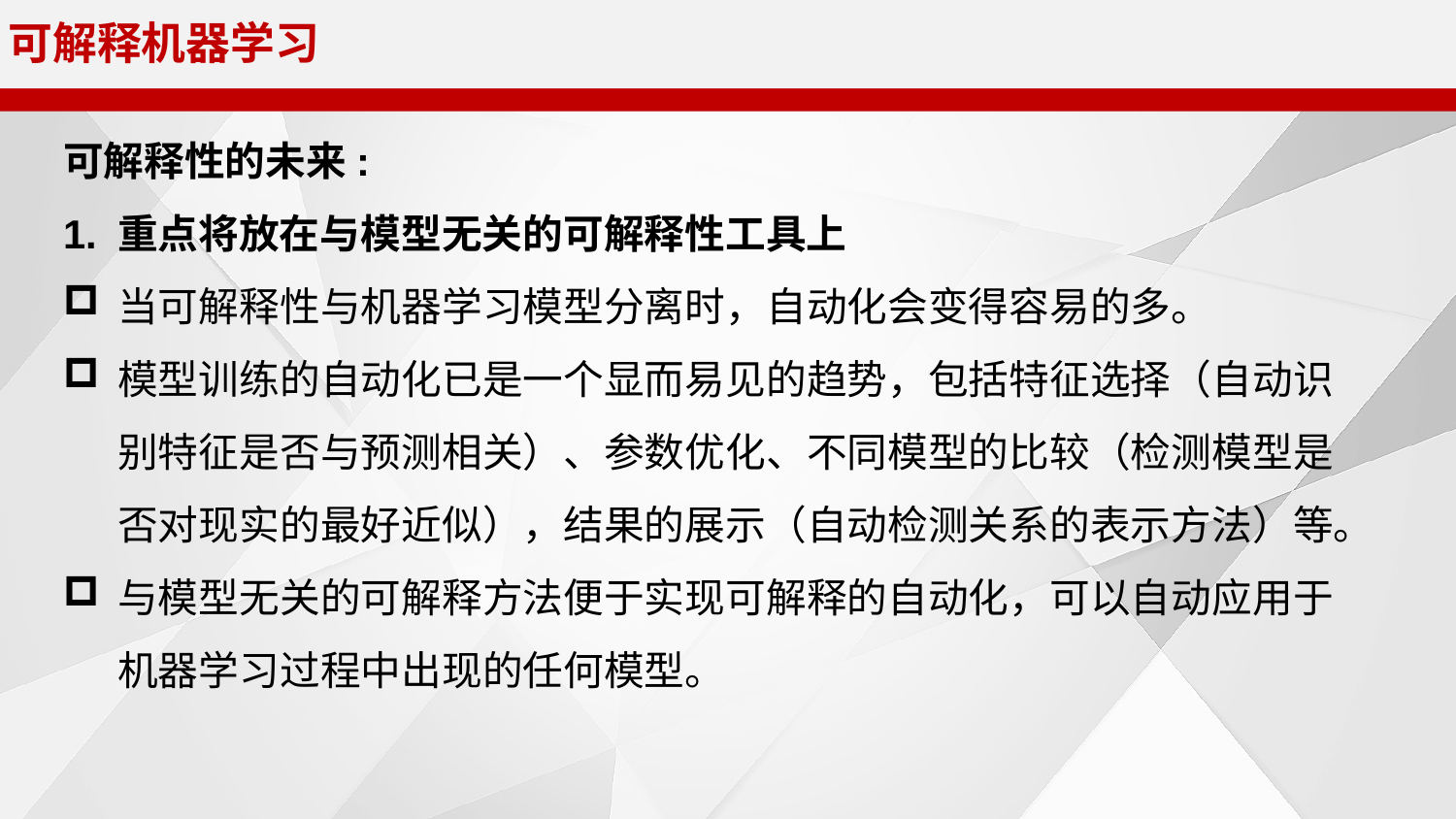

可解释性的未来:
1. 重点将放在与模型无关的可解释性工具上
当可解释性与机器学习模型分离时，自动化会变得容易的多。
模型训练的自动化已是一个显而易见的趋势，包括特征选择（自动识别特征是否与预测相关）、参数优化、不同模型的比较（检测模型是否对现实的最好近似），结果的展示（自动检测关系的表示方法）等。
与模型无关的可解释方法便于实现可解释的自动化，可以自动应用于机器学习过程中出现的任何模型。